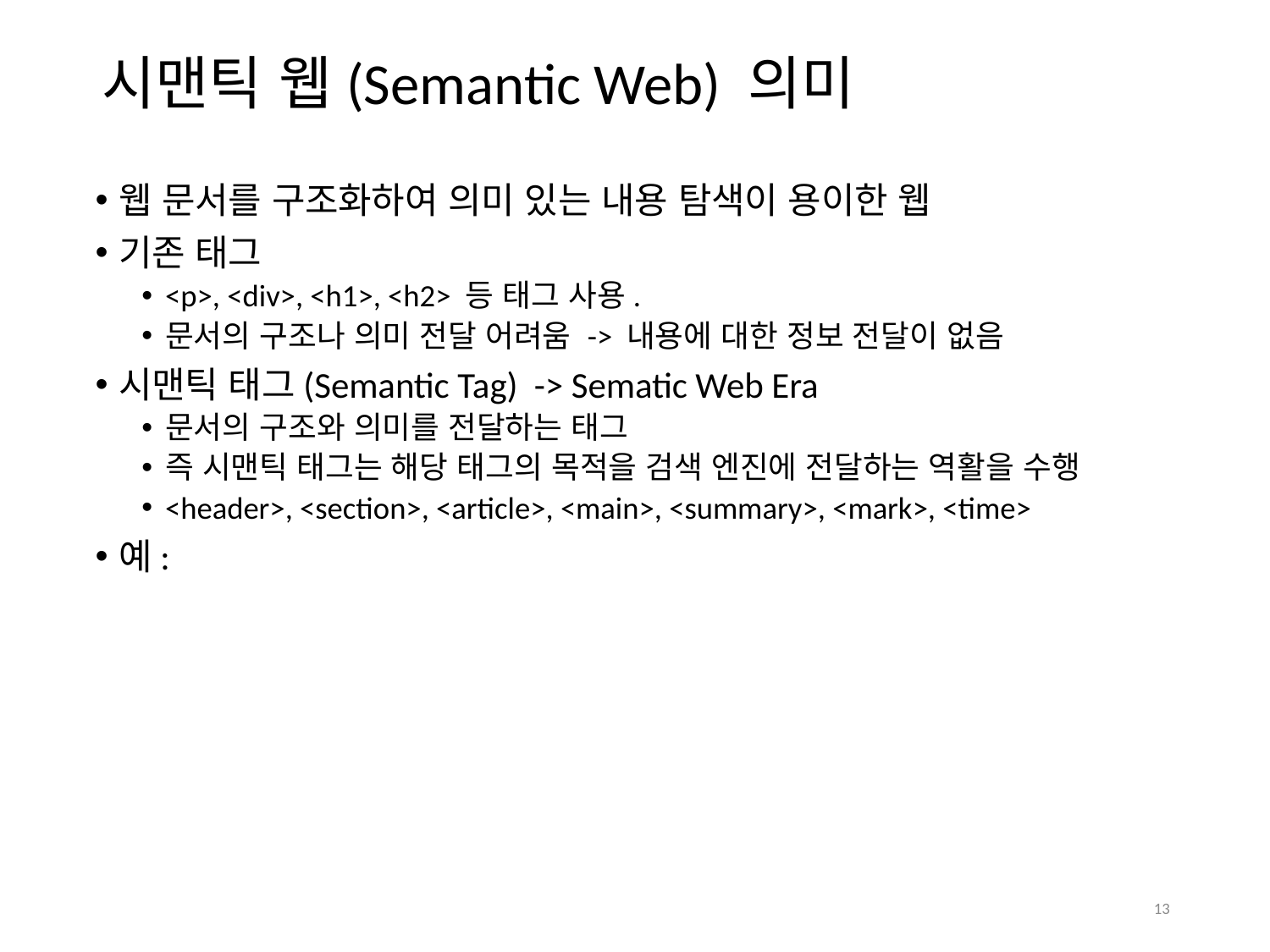

# 시맨틱 웹(Semantic Web) 의미
웹 문서를 구조화하여 의미 있는 내용 탐색이 용이한 웹
기존 태그
<p>, <div>, <h1>, <h2> 등 태그 사용.
문서의 구조나 의미 전달 어려움 -> 내용에 대한 정보 전달이 없음
시맨틱 태그(Semantic Tag)  -> Sematic Web Era
문서의 구조와 의미를 전달하는 태그
즉 시맨틱 태그는 해당 태그의 목적을 검색 엔진에 전달하는 역활을 수행
<header>, <section>, <article>, <main>, <summary>, <mark>, <time>
예:

13